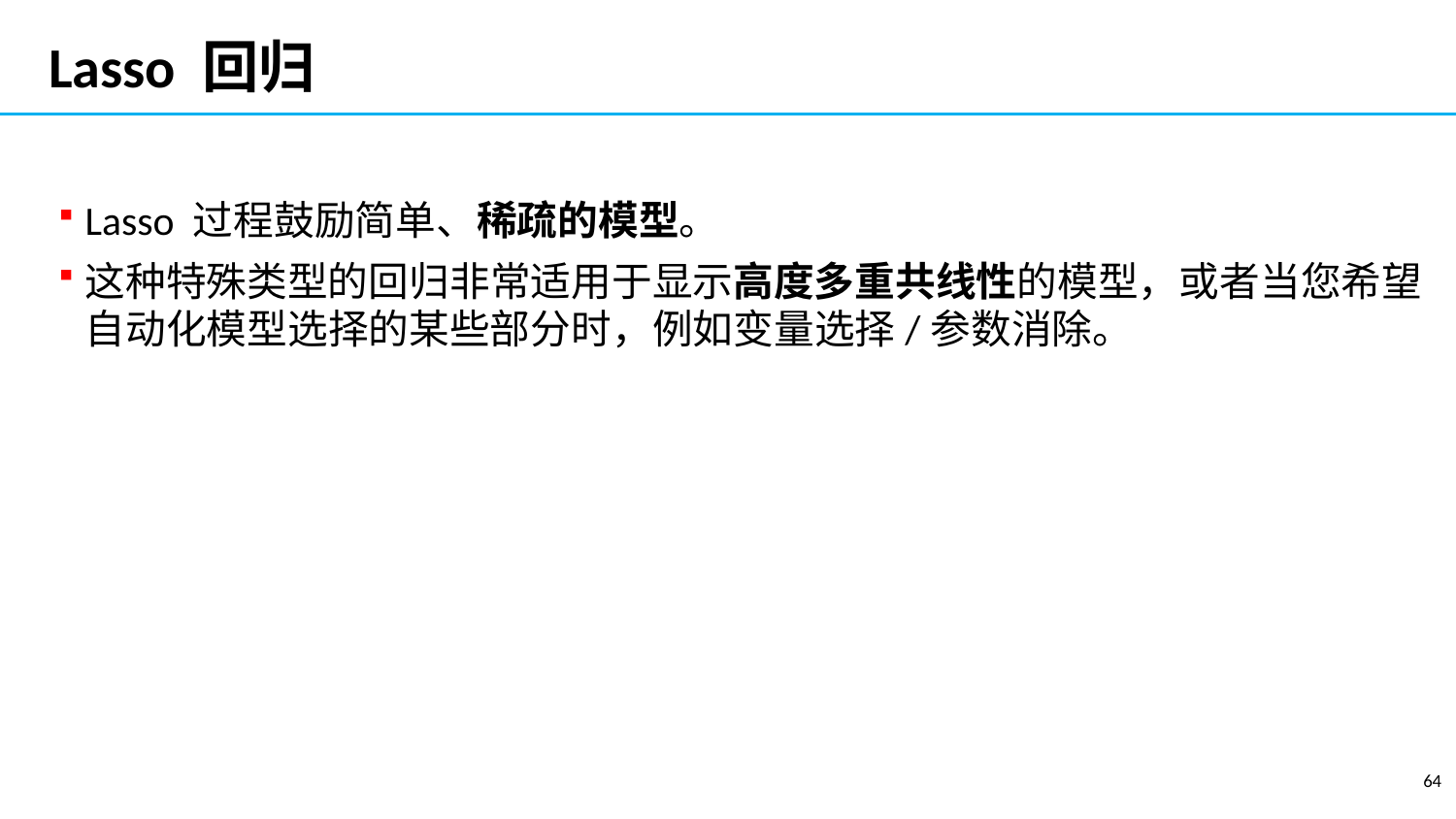

# Lasso 回归

Lasso 过程鼓励简单、稀疏的模型。
这种特殊类型的回归非常适用于显示高度多重共线性的模型，或者当您希望自动化模型选择的某些部分时，例如变量选择/参数消除。

64